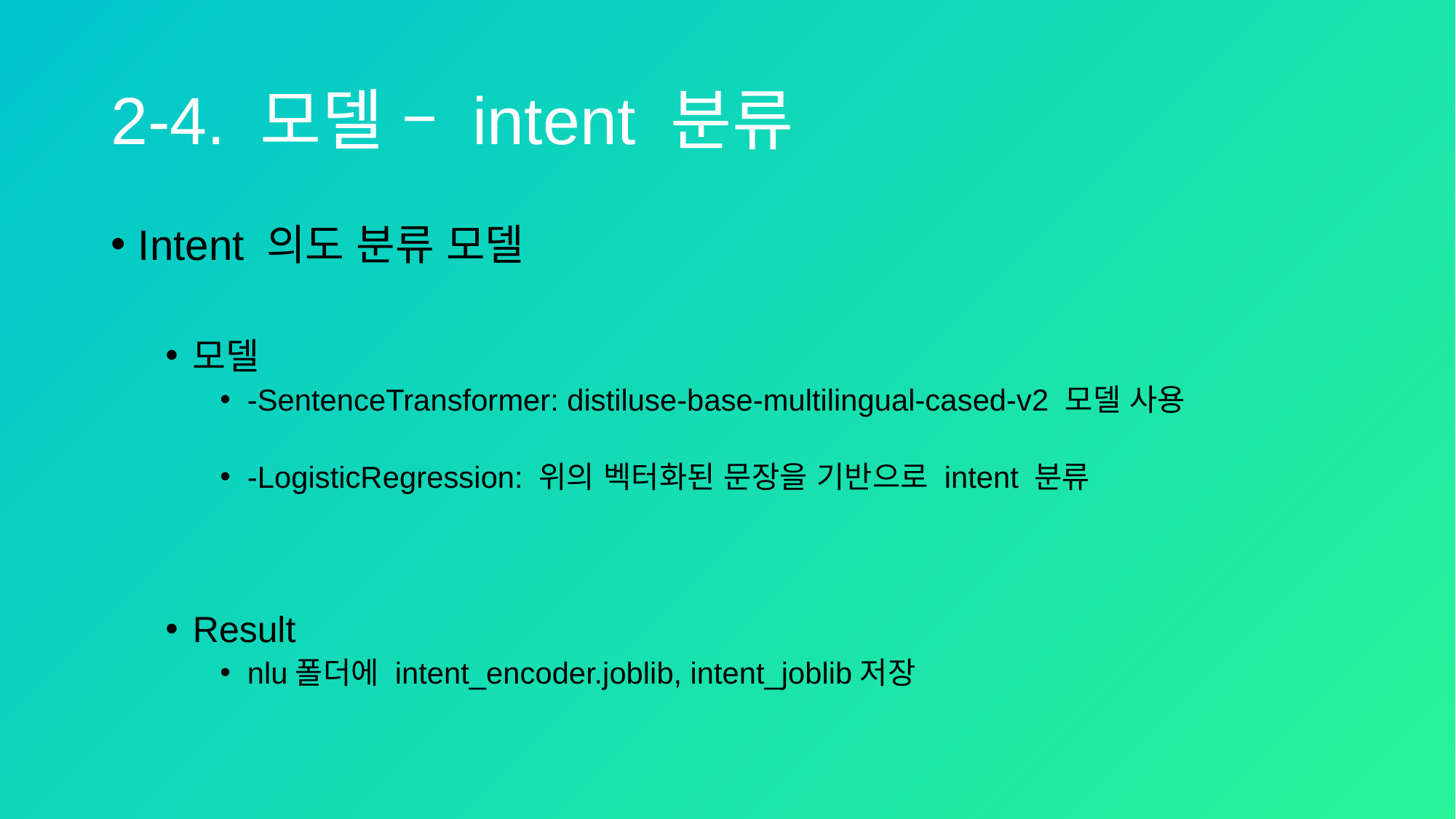

# 2-4. 모델 – intent 분류
Intent 의도 분류 모델

모델
-SentenceTransformer: distiluse-base-multilingual-cased-v2 모델 사용

-LogisticRegression: 위의 벡터화된 문장을 기반으로 intent 분류

Result
nlu폴더에 intent_encoder.joblib, intent_joblib저장